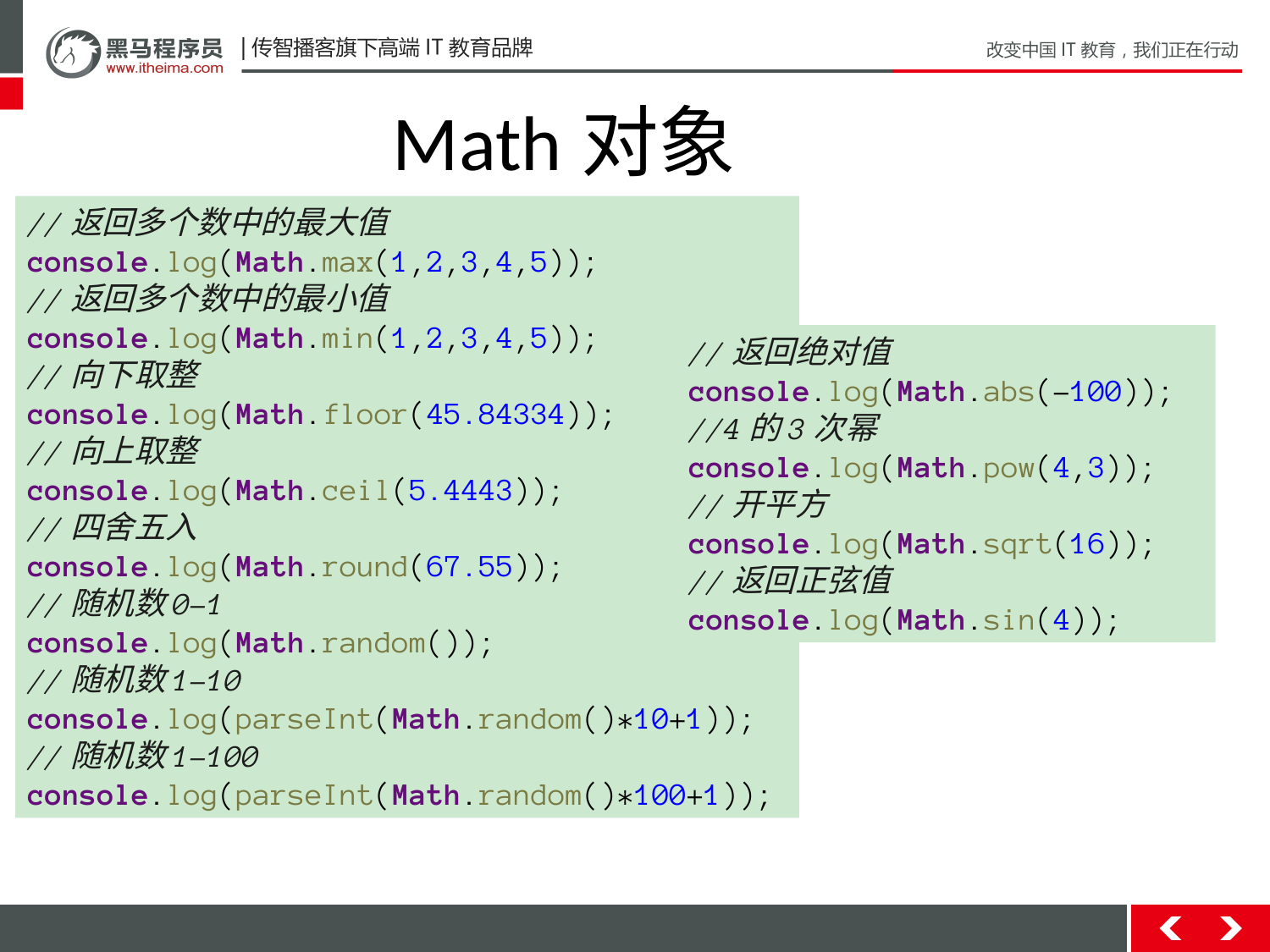

Math对象
//返回多个数中的最大值
console.log(Math.max(1,2,3,4,5));
//返回多个数中的最小值
console.log(Math.min(1,2,3,4,5));
//向下取整
console.log(Math.floor(45.84334));
//向上取整
console.log(Math.ceil(5.4443));
//四舍五入
console.log(Math.round(67.55));
//随机数0-1
console.log(Math.random());
//随机数1-10
console.log(parseInt(Math.random()*10+1));
//随机数1-100
console.log(parseInt(Math.random()*100+1));
//返回绝对值
console.log(Math.abs(-100));
//4的3次幂
console.log(Math.pow(4,3));
//开平方
console.log(Math.sqrt(16));
//返回正弦值
console.log(Math.sin(4));